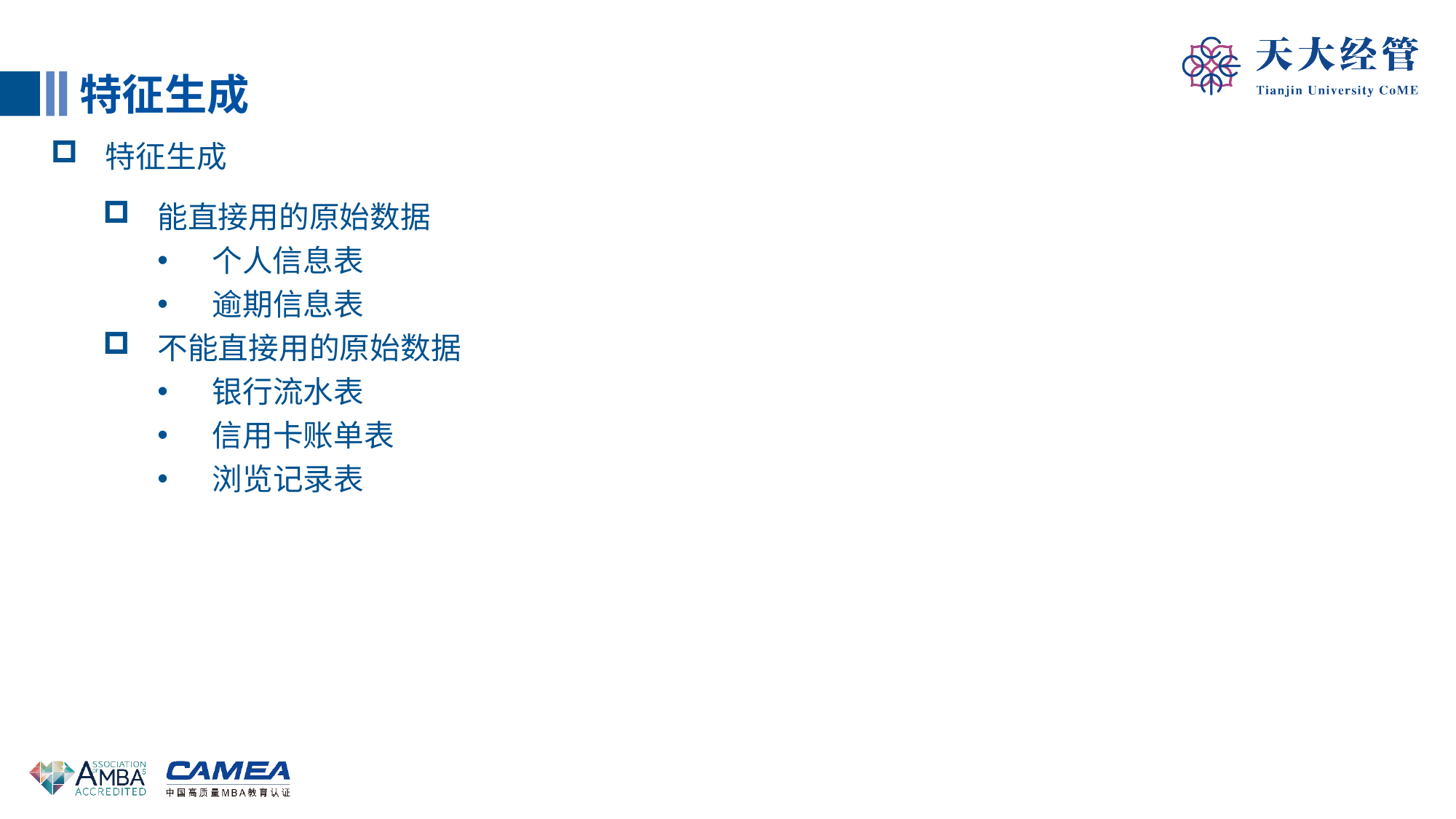

特征生成

特征生成
能直接用的原始数据
个人信息表
逾期信息表
不能直接用的原始数据
银行流水表
信用卡账单表
浏览记录表